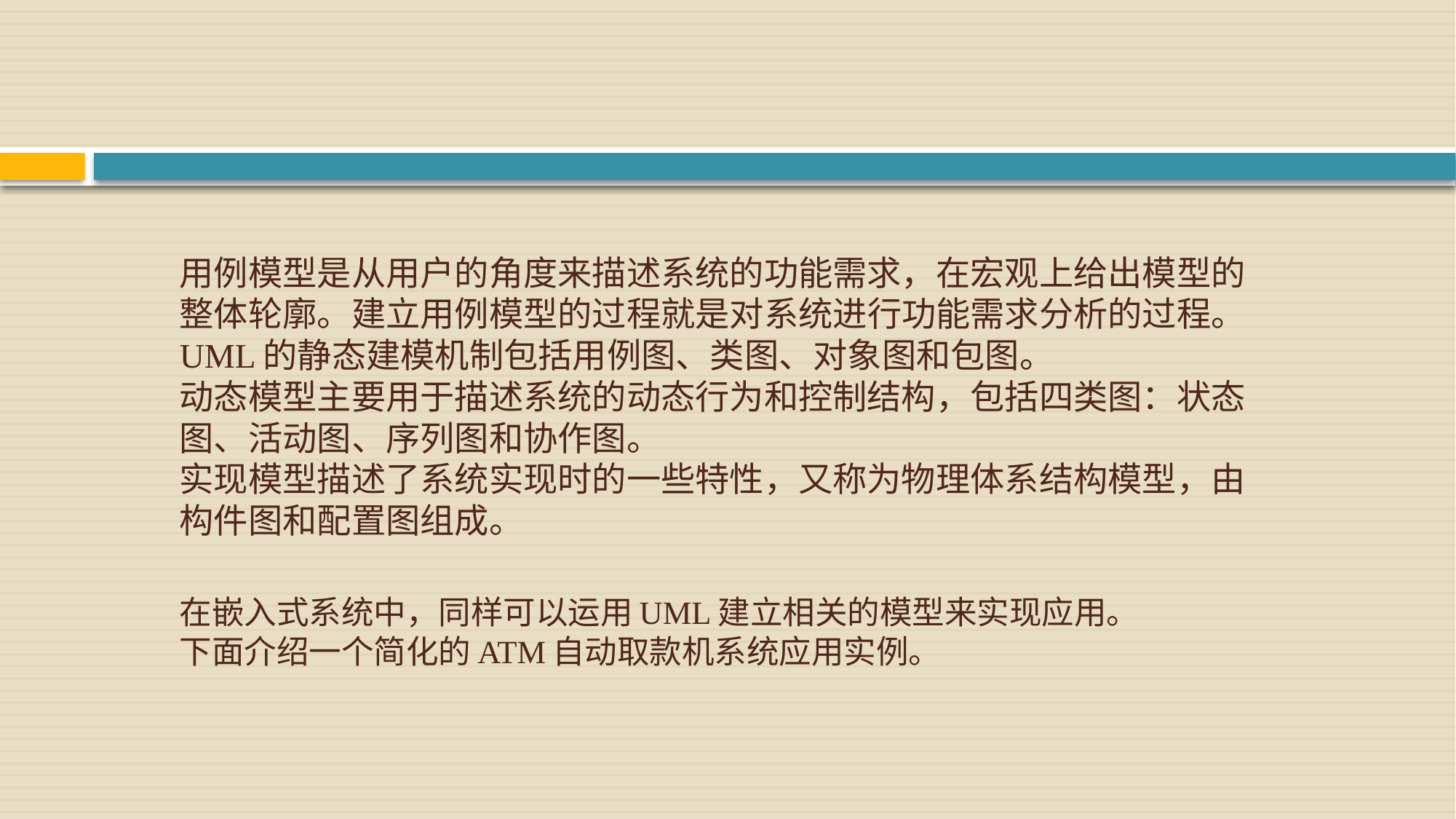

# 用例模型是从用户的角度来描述系统的功能需求，在宏观上给出模型的整体轮廓。建立用例模型的过程就是对系统进行功能需求分析的过程。
UML的静态建模机制包括用例图、类图、对象图和包图。
动态模型主要用于描述系统的动态行为和控制结构，包括四类图：状态图、活动图、序列图和协作图。
实现模型描述了系统实现时的一些特性，又称为物理体系结构模型，由构件图和配置图组成。

在嵌入式系统中，同样可以运用UML建立相关的模型来实现应用。
下面介绍一个简化的ATM自动取款机系统应用实例。